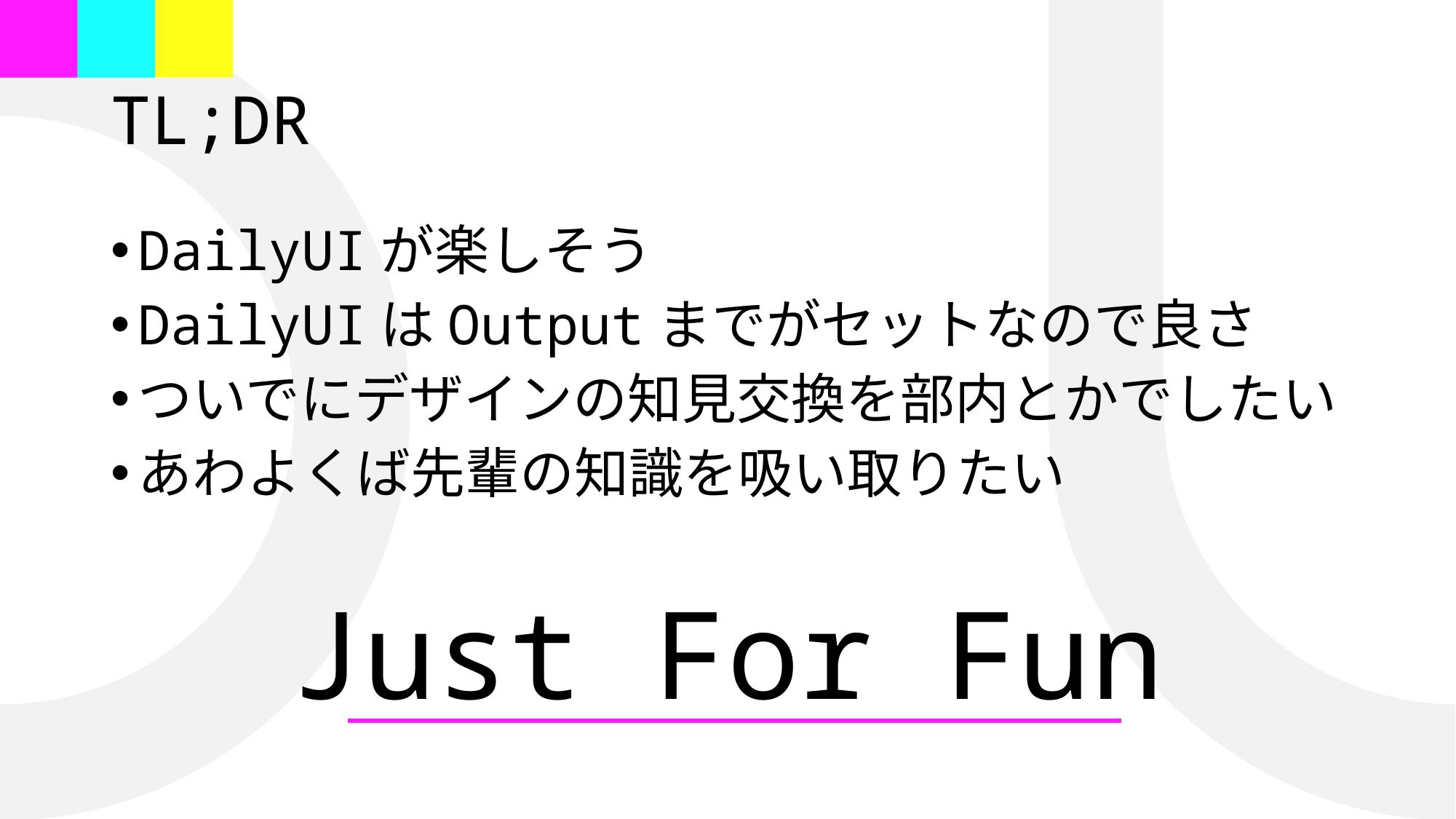

# TL;DR
DailyUIが楽しそう
DailyUIはOutputまでがセットなので良さ
ついでにデザインの知見交換を部内とかでしたい
あわよくば先輩の知識を吸い取りたい

Just For Fun